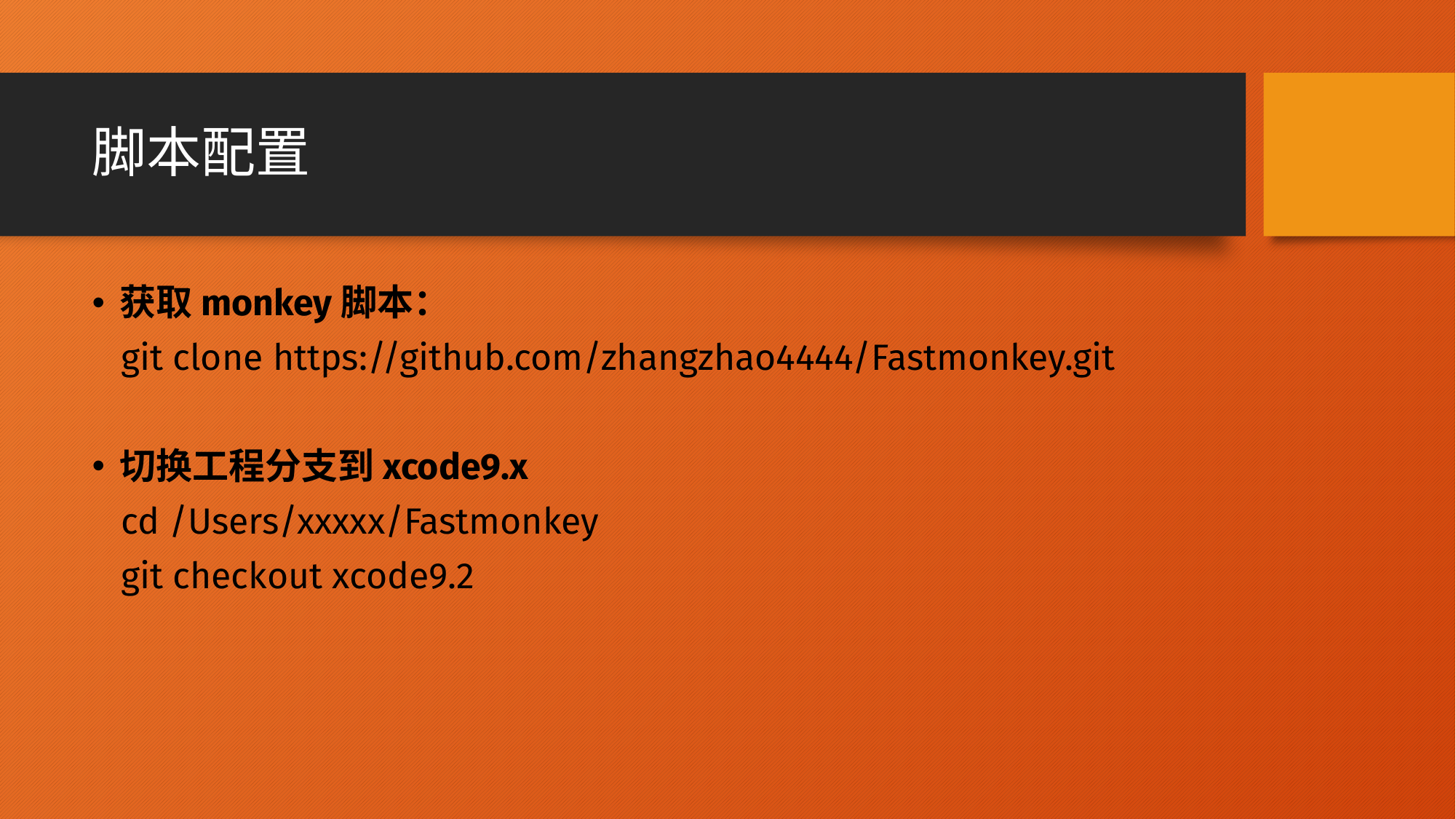

# 脚本配置
获取monkey脚本：
   git clone https://github.com/zhangzhao4444/Fastmonkey.git

切换工程分支到xcode9.x
   cd /Users/xxxxx/Fastmonkey
   git checkout xcode9.2